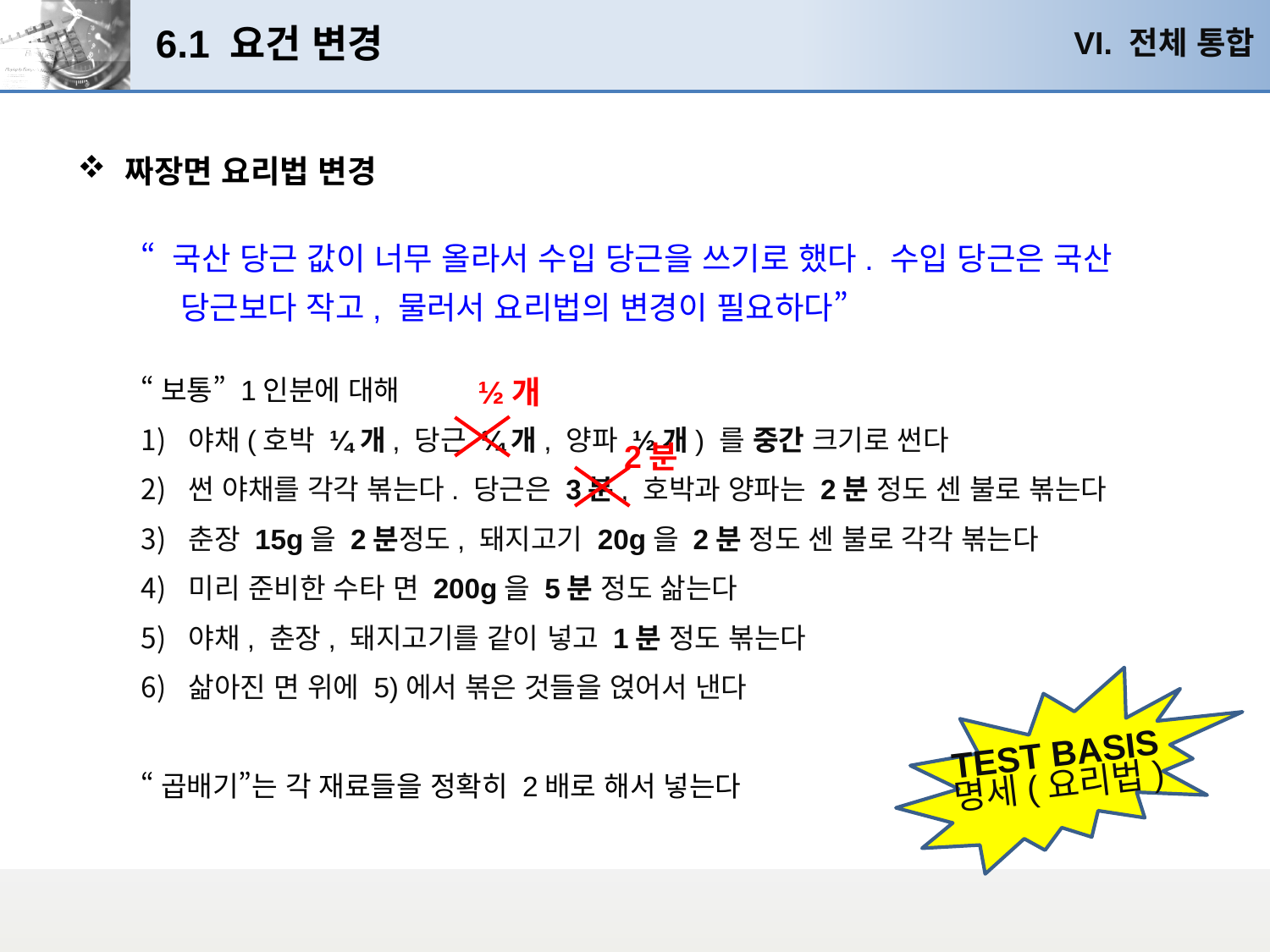

# 6.1 요건 변경
VI. 전체 통합
짜장면 요리법 변경

“ 국산 당근 값이 너무 올라서 수입 당근을 쓰기로 했다. 수입 당근은 국산 당근보다 작고, 물러서 요리법의 변경이 필요하다”

“보통” 1인분에 대해
야채(호박 ¼개, 당근 ¼개, 양파 ½개) 를 중간 크기로 썬다
썬 야채를 각각 볶는다. 당근은 3분, 호박과 양파는 2분 정도 센 불로 볶는다
춘장 15g을 2분정도, 돼지고기 20g을 2분 정도 센 불로 각각 볶는다
미리 준비한 수타 면 200g을 5분 정도 삶는다
야채, 춘장, 돼지고기를 같이 넣고 1분 정도 볶는다
삶아진 면 위에 5)에서 볶은 것들을 얹어서 낸다

“곱배기”는 각 재료들을 정확히 2배로 해서 넣는다
½개
2분
TEST BASIS
명세(요리법)